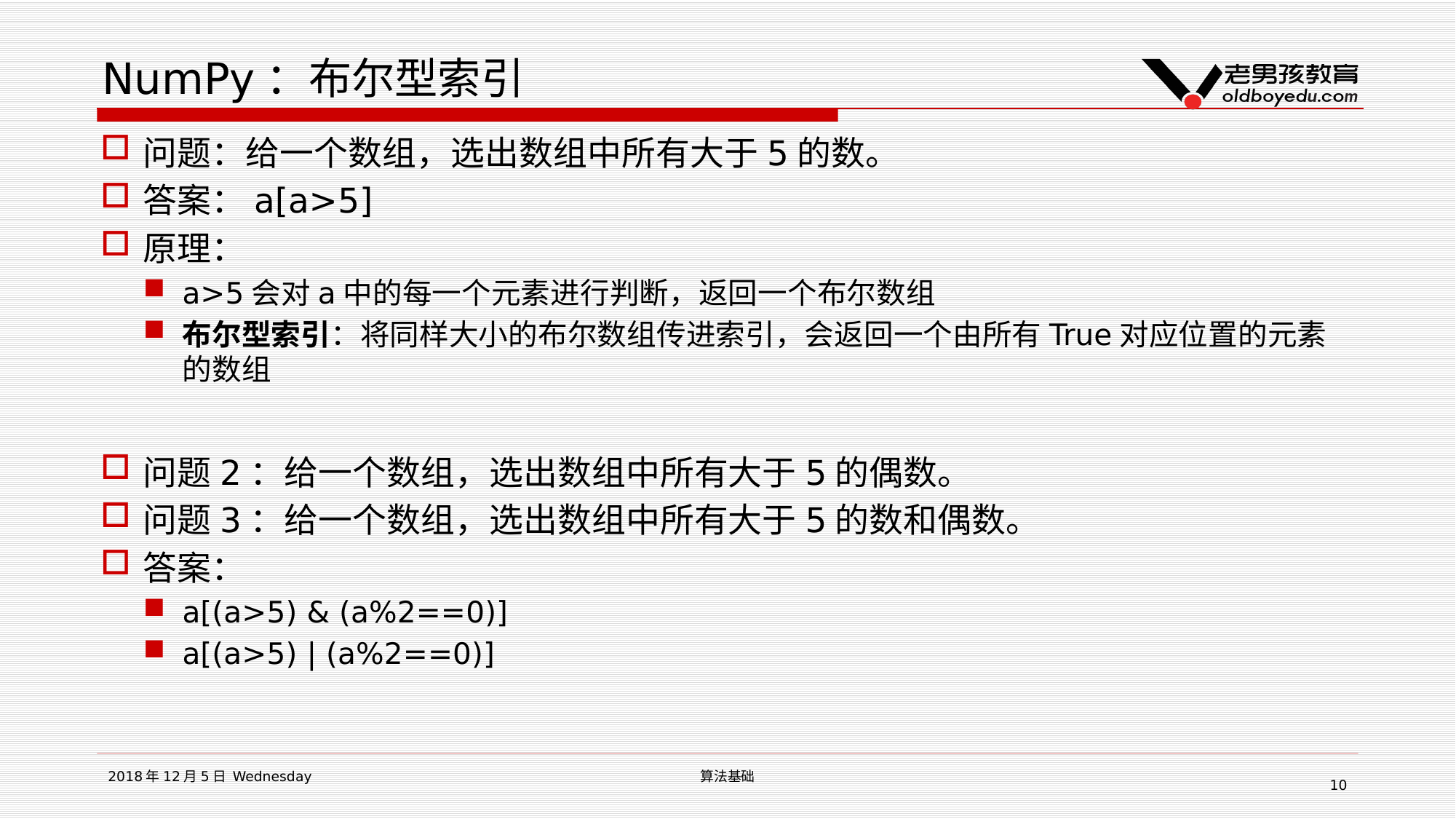

# NumPy：布尔型索引
问题：给一个数组，选出数组中所有大于5的数。
答案：a[a>5]
原理：
a>5会对a中的每一个元素进行判断，返回一个布尔数组
布尔型索引：将同样大小的布尔数组传进索引，会返回一个由所有True对应位置的元素的数组

问题2：给一个数组，选出数组中所有大于5的偶数。
问题3：给一个数组，选出数组中所有大于5的数和偶数。
答案：
a[(a>5) & (a%2==0)]
a[(a>5) | (a%2==0)]
2018年12月5日 Wednesday
算法基础
10